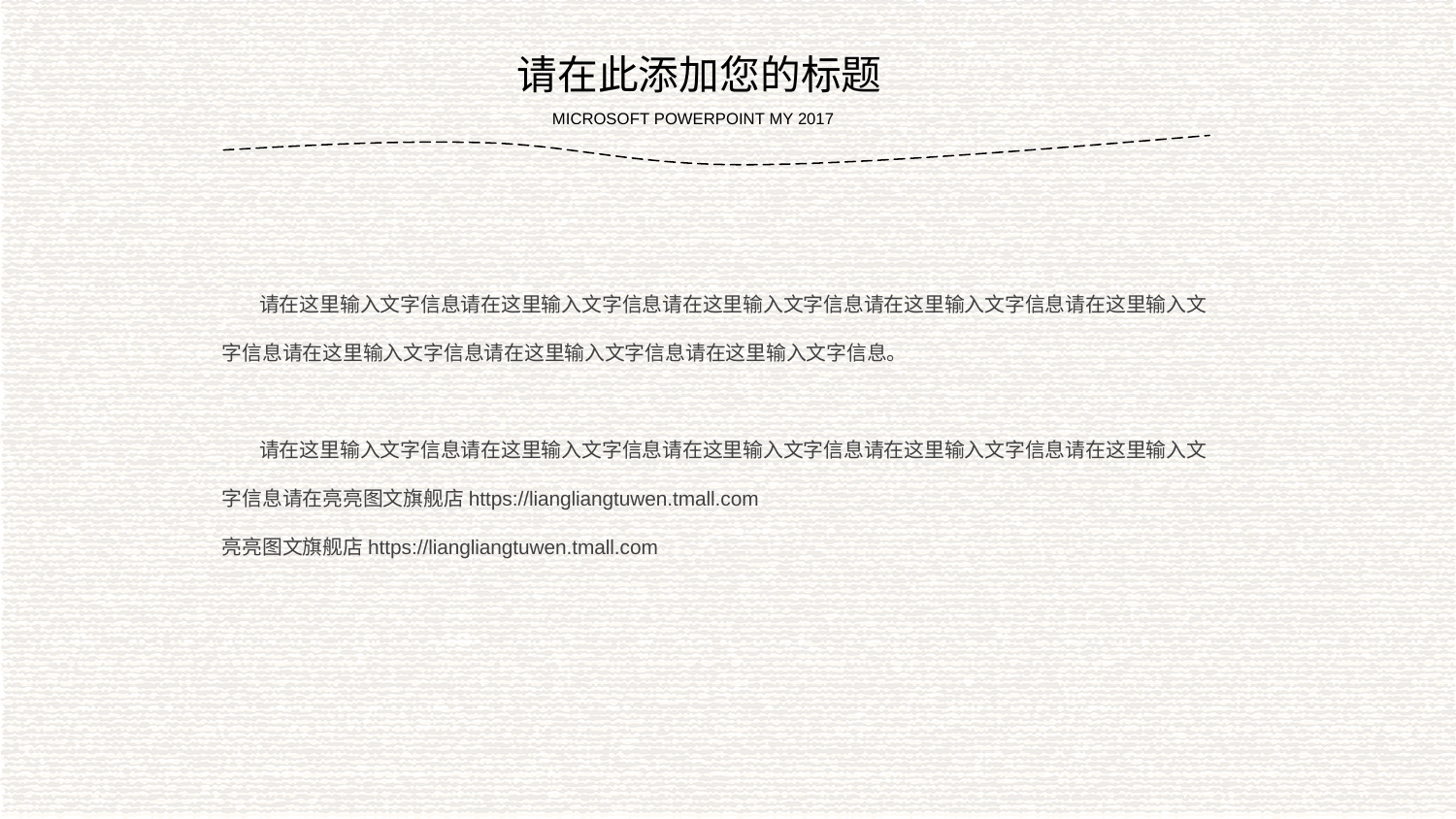

请在此添加您的标题
MICROSOFT POWERPOINT MY 2017

       请在这里输入文字信息请在这里输入文字信息请在这里输入文字信息请在这里输入文字信息请在这里输入文字信息请在这里输入文字信息请在这里输入文字信息请在这里输入文字信息。

       请在这里输入文字信息请在这里输入文字信息请在这里输入文字信息请在这里输入文字信息请在这里输入文字信息请在亮亮图文旗舰店https://liangliangtuwen.tmall.com
亮亮图文旗舰店https://liangliangtuwen.tmall.com